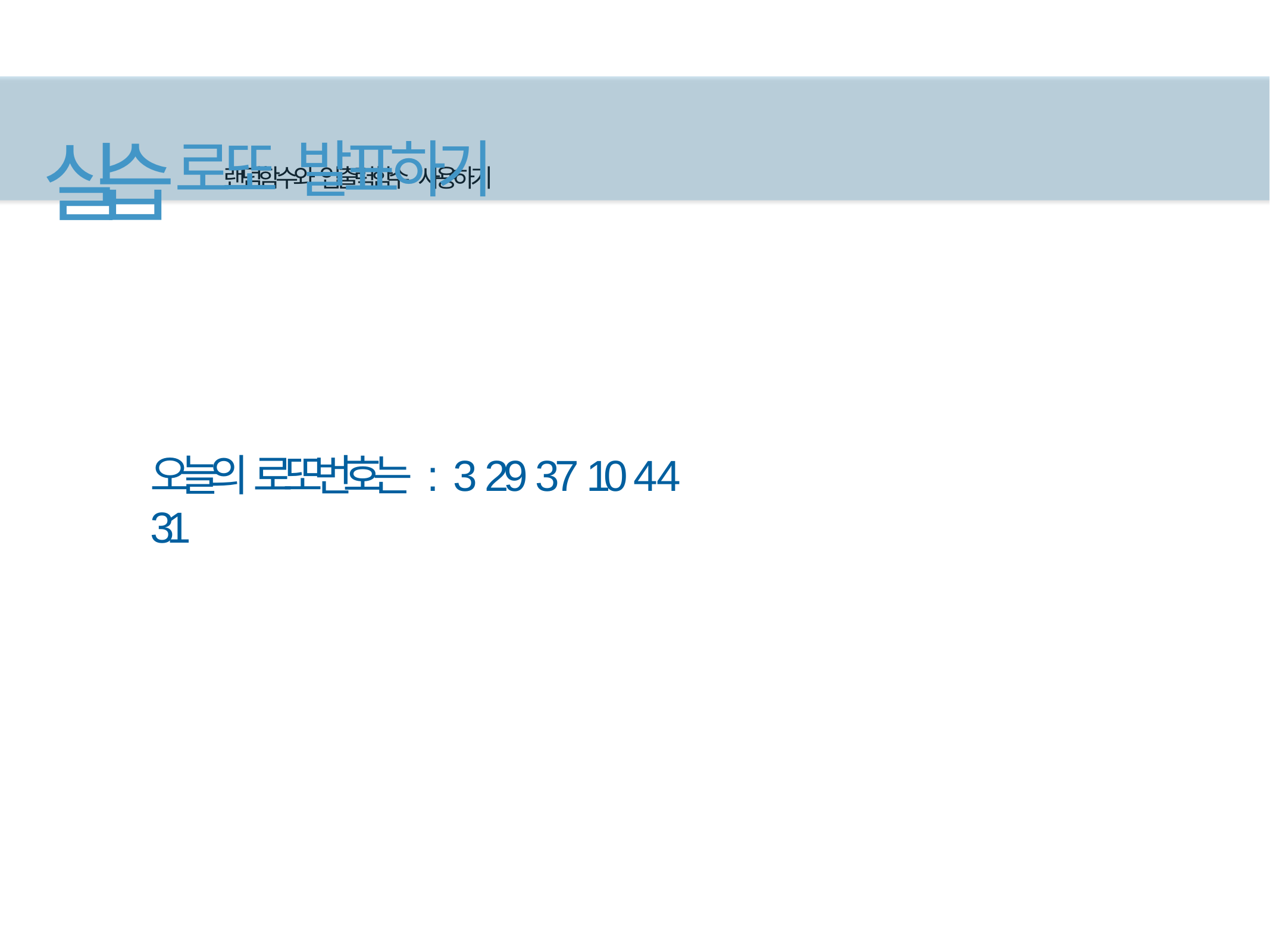

# 실습 로또 발표하기

랜덤함수와  입출력함수 사용하기

오늘의  로또번호는  : 3 29 37 10 44 31